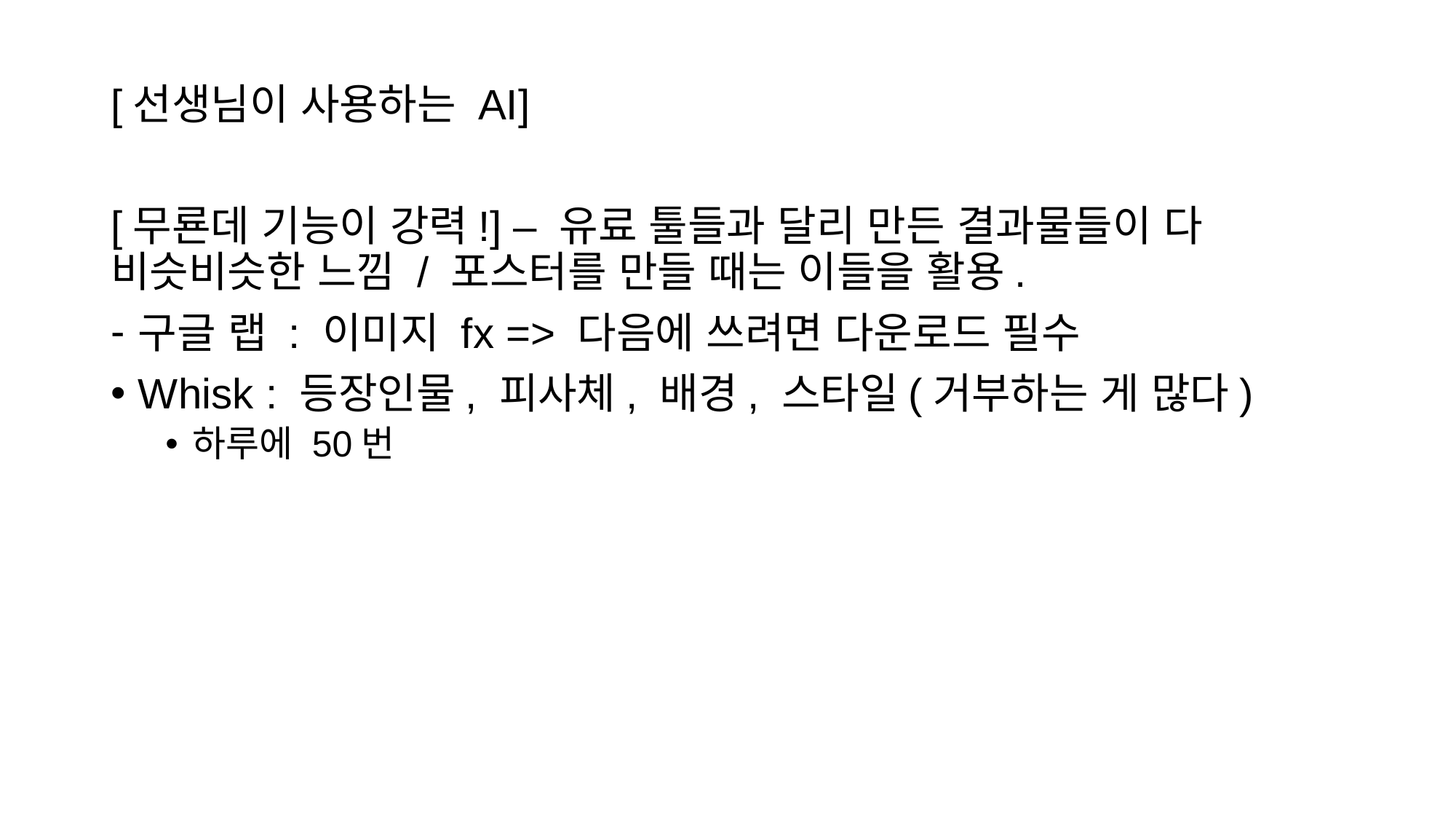

[선생님이 사용하는 AI]

[무룐데 기능이 강력!] – 유료 툴들과 달리 만든 결과물들이 다 비슷비슷한 느낌 / 포스터를 만들 때는 이들을 활용.
구글 랩 : 이미지 fx => 다음에 쓰려면 다운로드 필수
Whisk : 등장인물, 피사체, 배경, 스타일(거부하는 게 많다)
하루에 50번